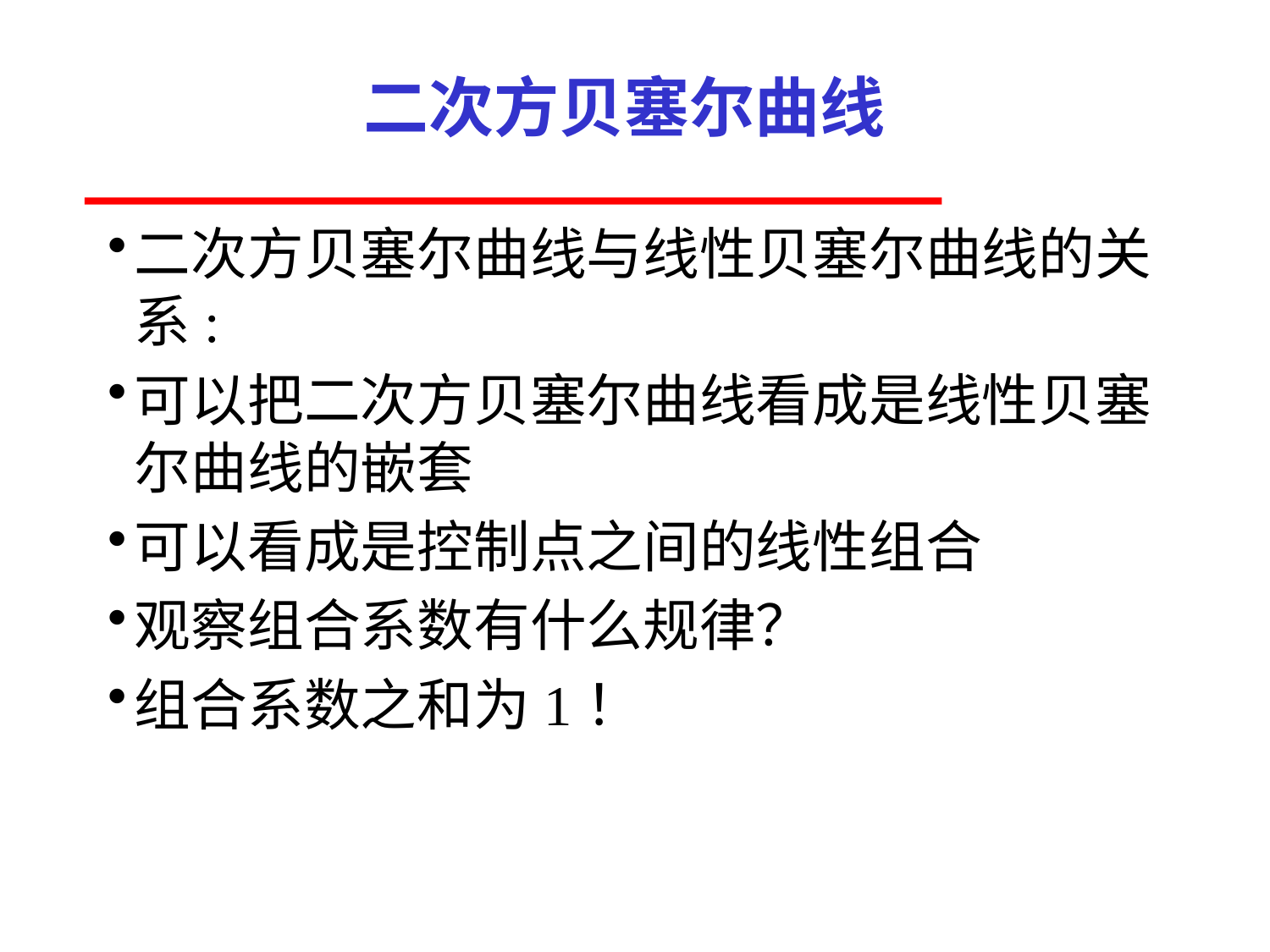

# 二次方贝塞尔曲线
二次方贝塞尔曲线与线性贝塞尔曲线的关系:
可以把二次方贝塞尔曲线看成是线性贝塞尔曲线的嵌套
可以看成是控制点之间的线性组合
观察组合系数有什么规律？
组合系数之和为1！
16